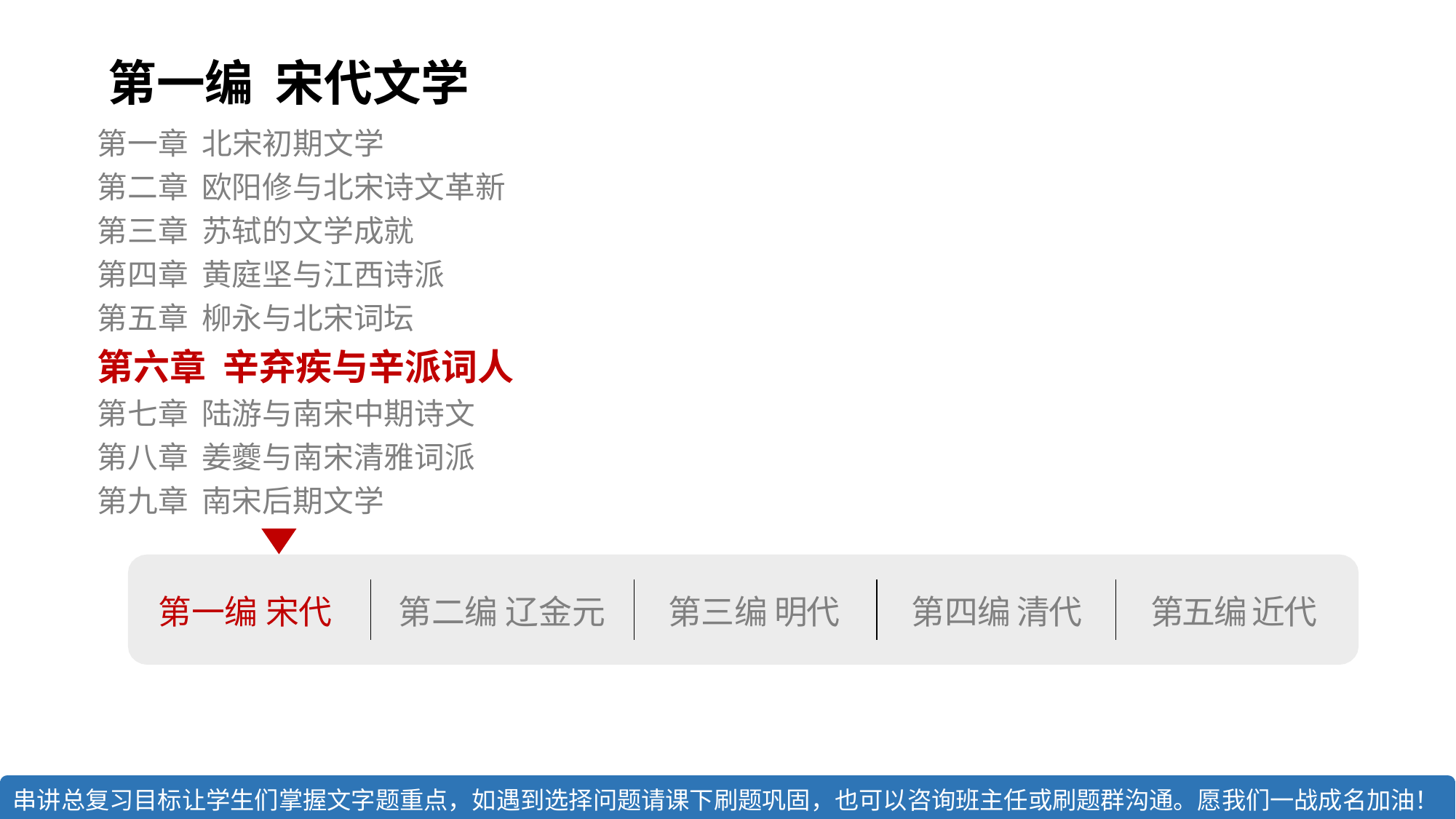

第一编  宋代文学
第一章  北宋初期文学
第二章  欧阳修与北宋诗文革新
第三章  苏轼的文学成就
第四章  黄庭坚与江西诗派
第五章  柳永与北宋词坛
第六章  辛弃疾与辛派词人
第七章  陆游与南宋中期诗文
第八章  姜夔与南宋清雅词派
第九章  南宋后期文学

| 第一编 宋代 | 第二编 辽金元 | 第三编 明代 | 第四编 清代 | 第五编 近代 |
| --- | --- | --- | --- | --- |